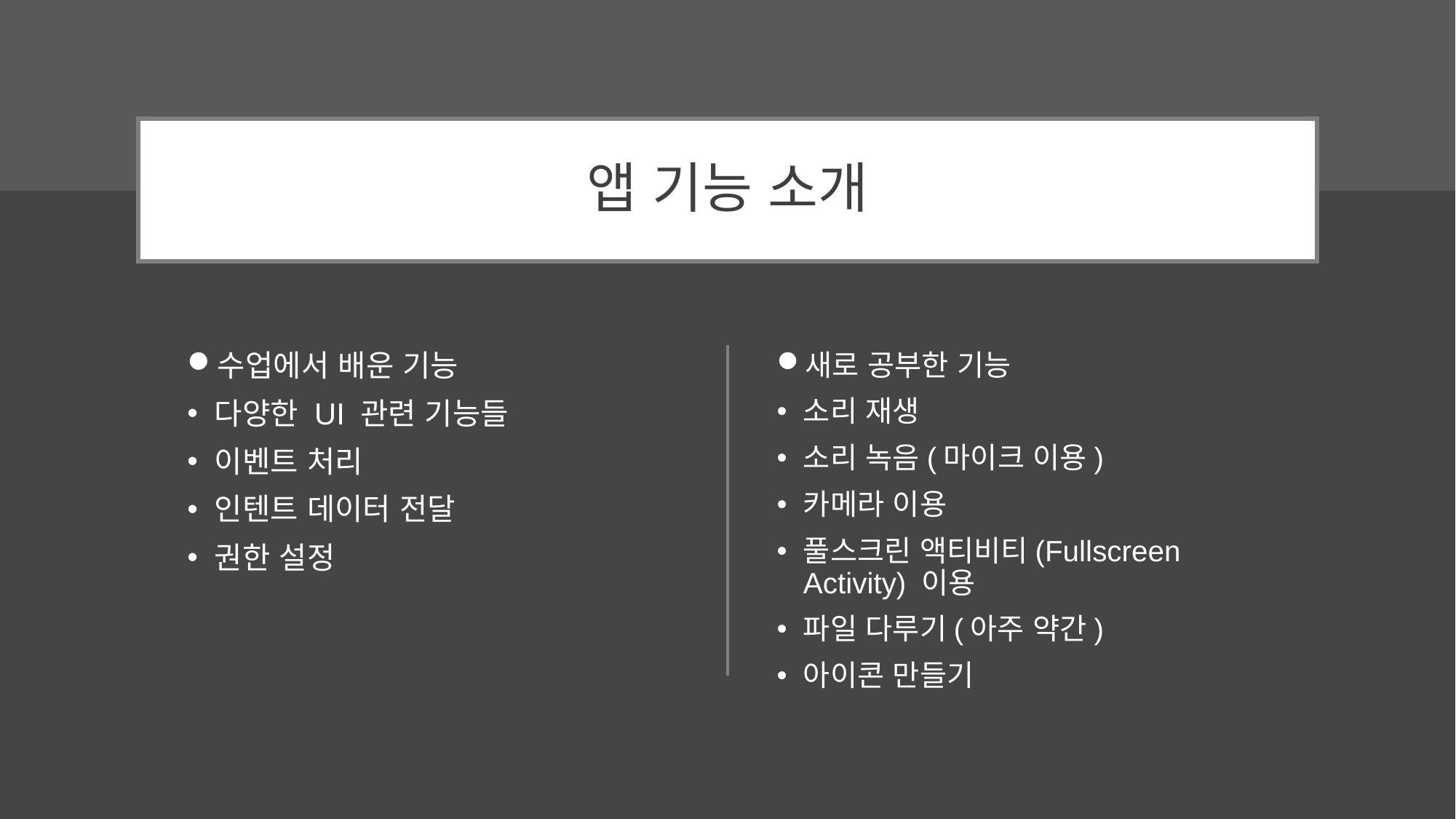

# 앱 기능 소개
수업에서 배운 기능
다양한 UI 관련 기능들
이벤트 처리
인텐트 데이터 전달
권한 설정

새로 공부한 기능
소리 재생
소리 녹음(마이크 이용)
카메라 이용
풀스크린 액티비티(Fullscreen Activity) 이용
파일 다루기(아주 약간)
아이콘 만들기